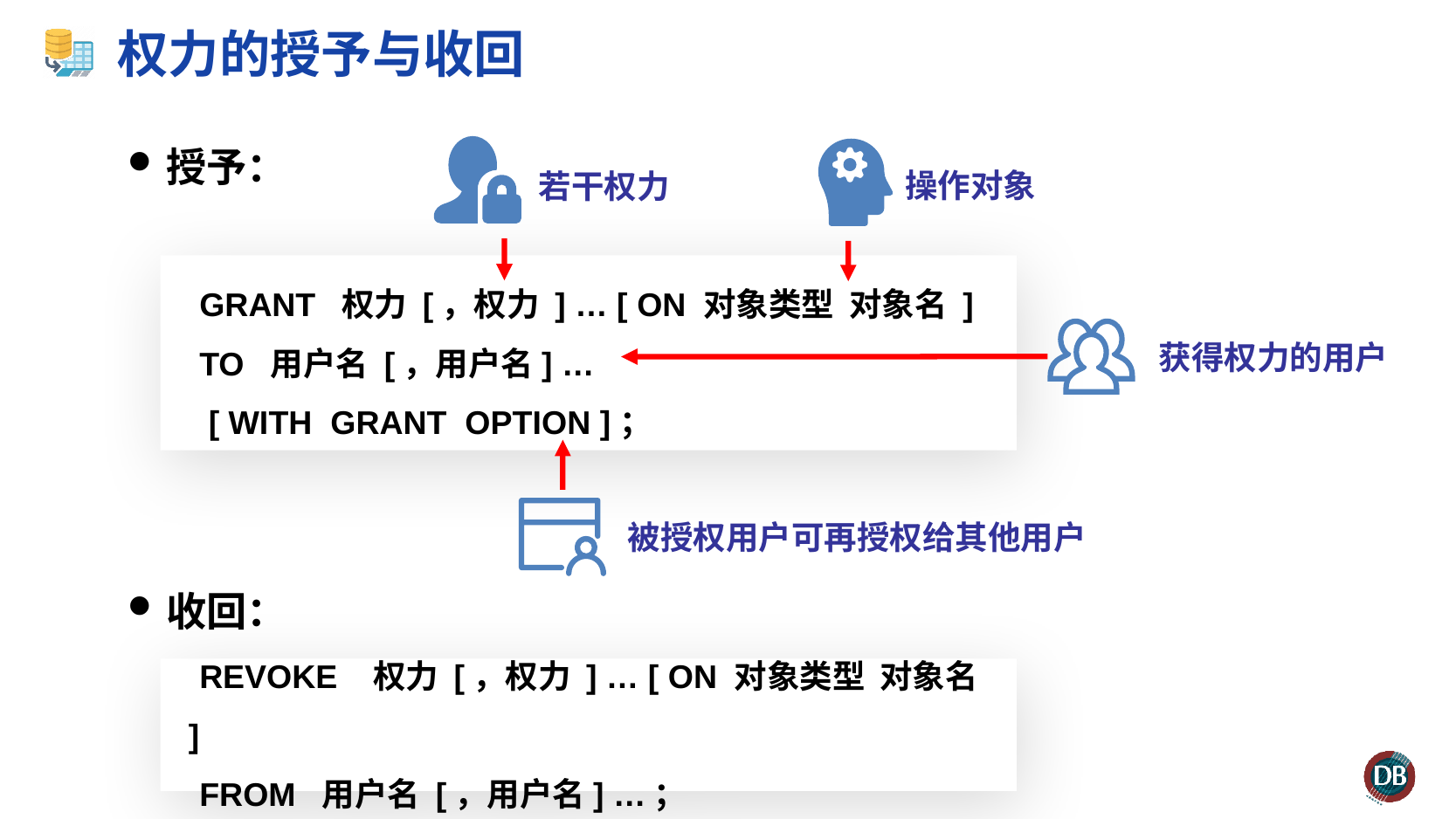

# 权力的授予与收回
授予：

操作对象
若干权力

GRANT  权力 [，权力 ] … [ ON 对象类型  对象名 ]
TO  用户名 [，用户名] …
 [ WITH  GRANT  OPTION ]；

获得权力的用户

被授权用户可再授权给其他用户
收回：
REVOKE   权力 [，权力 ] … [ ON 对象类型  对象名 ]
FROM  用户名 [，用户名] …；